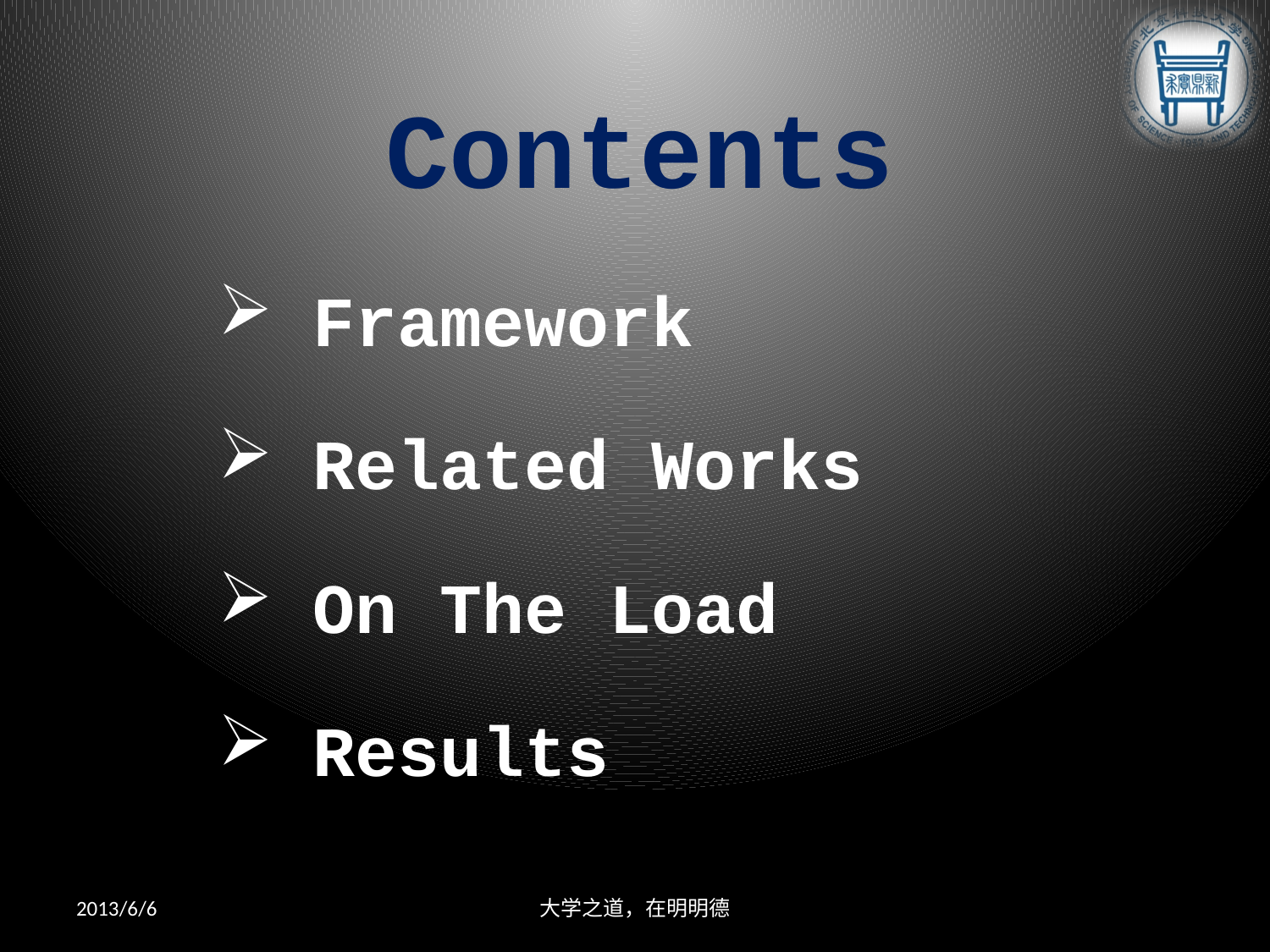

Contents
Framework
Related Works
On The Load
Results
2013/6/6
大学之道，在明明德